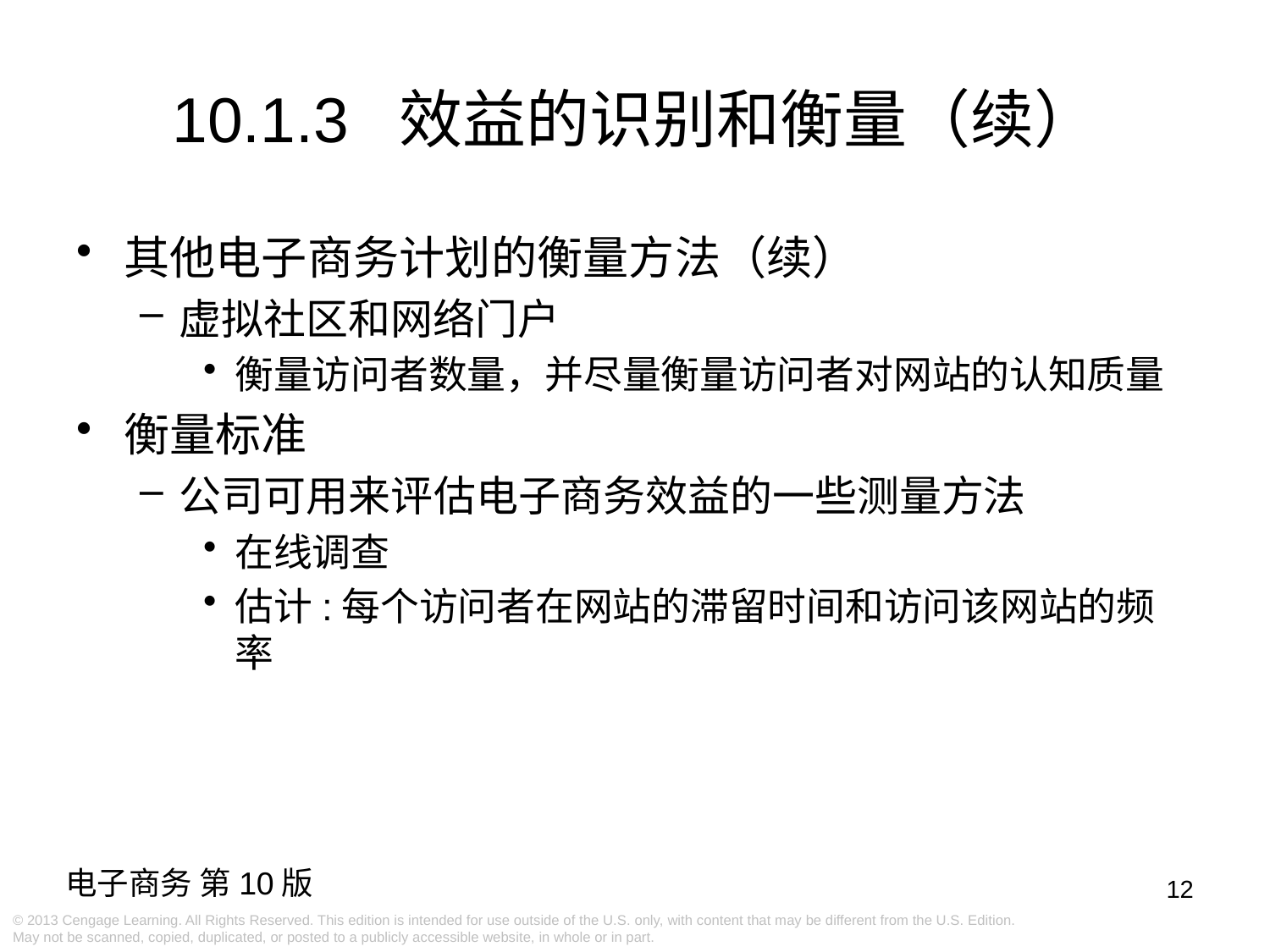

10.1.3  效益的识别和衡量（续）
其他电子商务计划的衡量方法（续）
虚拟社区和网络门户
衡量访问者数量，并尽量衡量访问者对网站的认知质量
衡量标准
公司可用来评估电子商务效益的一些测量方法
在线调查
估计:每个访问者在网站的滞留时间和访问该网站的频率
12